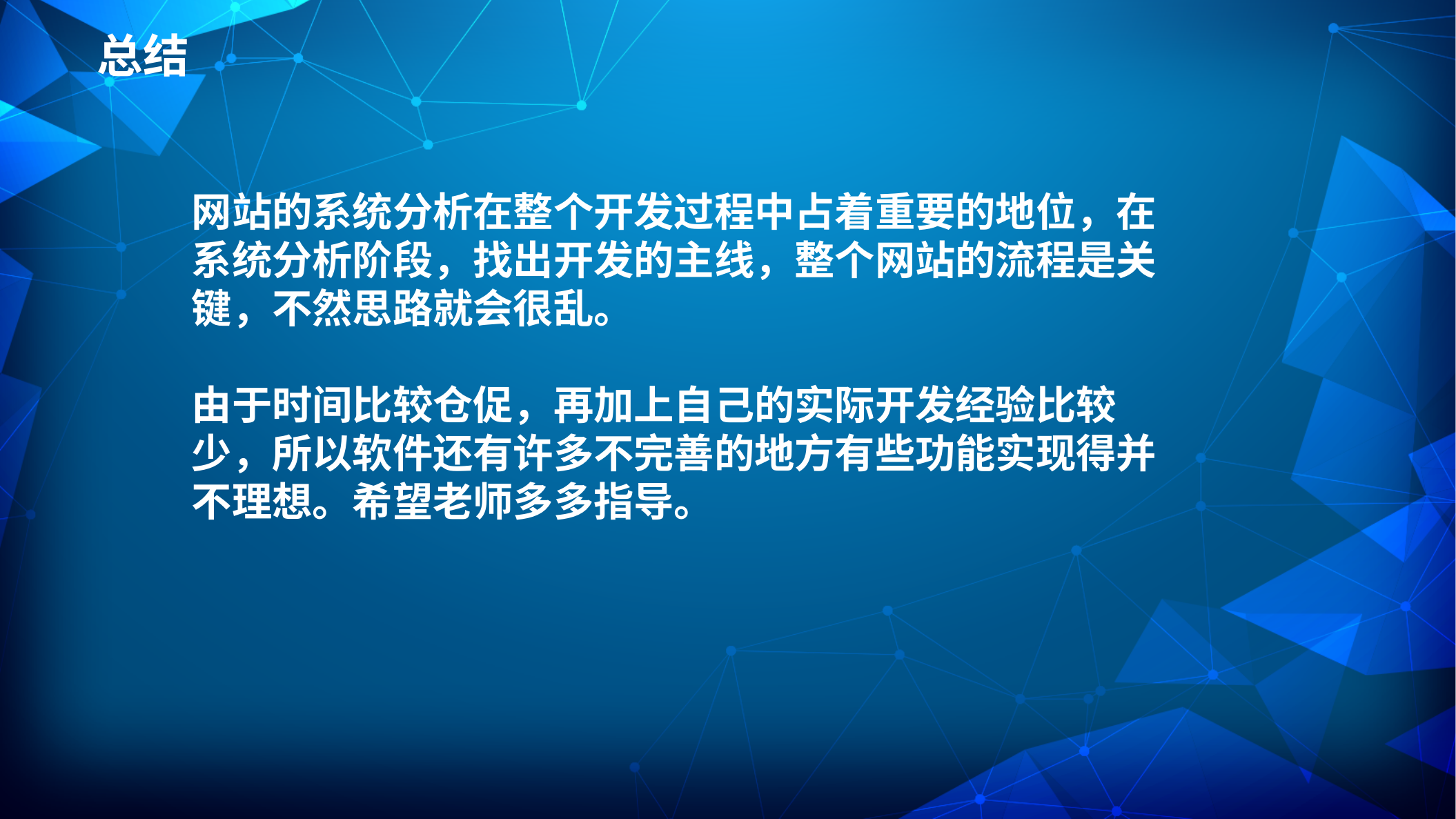

总结
网站的系统分析在整个开发过程中占着重要的地位，在系统分析阶段，找出开发的主线，整个网站的流程是关键，不然思路就会很乱。

由于时间比较仓促，再加上自己的实际开发经验比较少，所以软件还有许多不完善的地方有些功能实现得并不理想。希望老师多多指导。